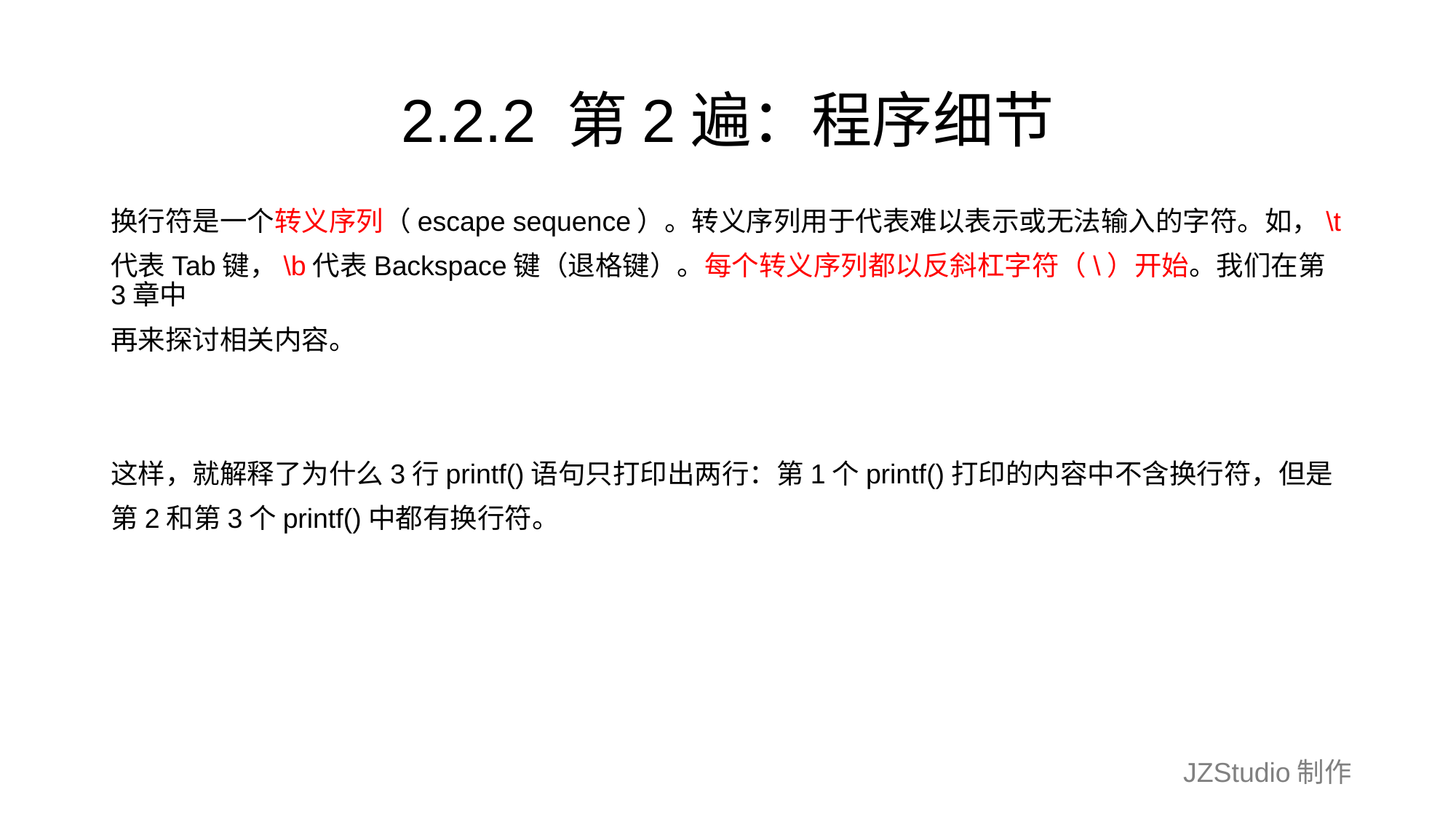

# 2.2.2 第2遍：程序细节
换行符是一个转义序列（escape sequence）。转义序列用于代表难以表示或无法输入的字符。如，\t
代表Tab键，\b代表Backspace键（退格键）。每个转义序列都以反斜杠字符（\）开始。我们在第3章中
再来探讨相关内容。

这样，就解释了为什么3行printf()语句只打印出两行：第1个printf()打印的内容中不含换行符，但是
第2和第3个printf()中都有换行符。